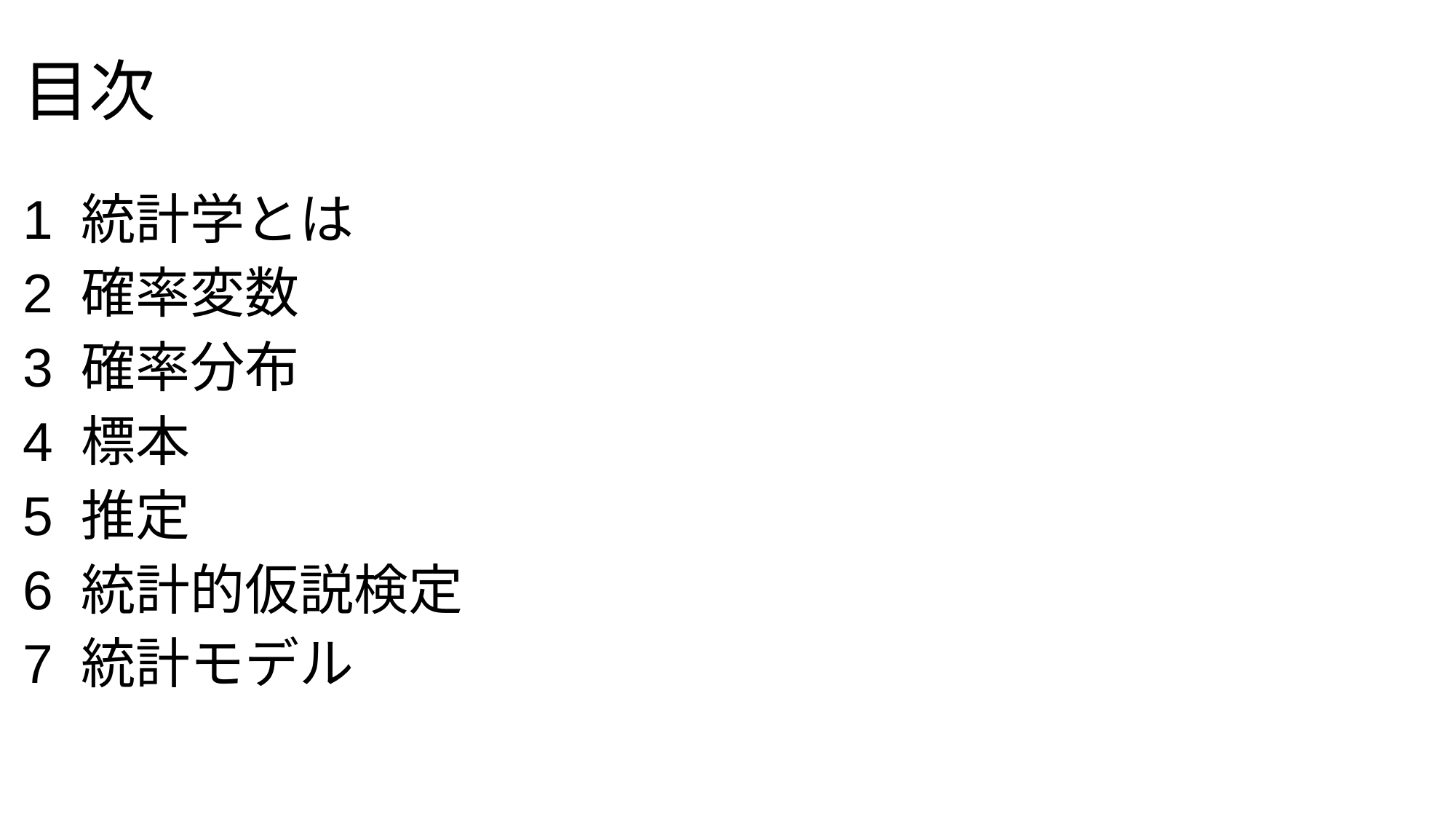

# 目次
1 統計学とは
2 確率変数
3 確率分布
4 標本
5 推定
6 統計的仮説検定
7 統計モデル